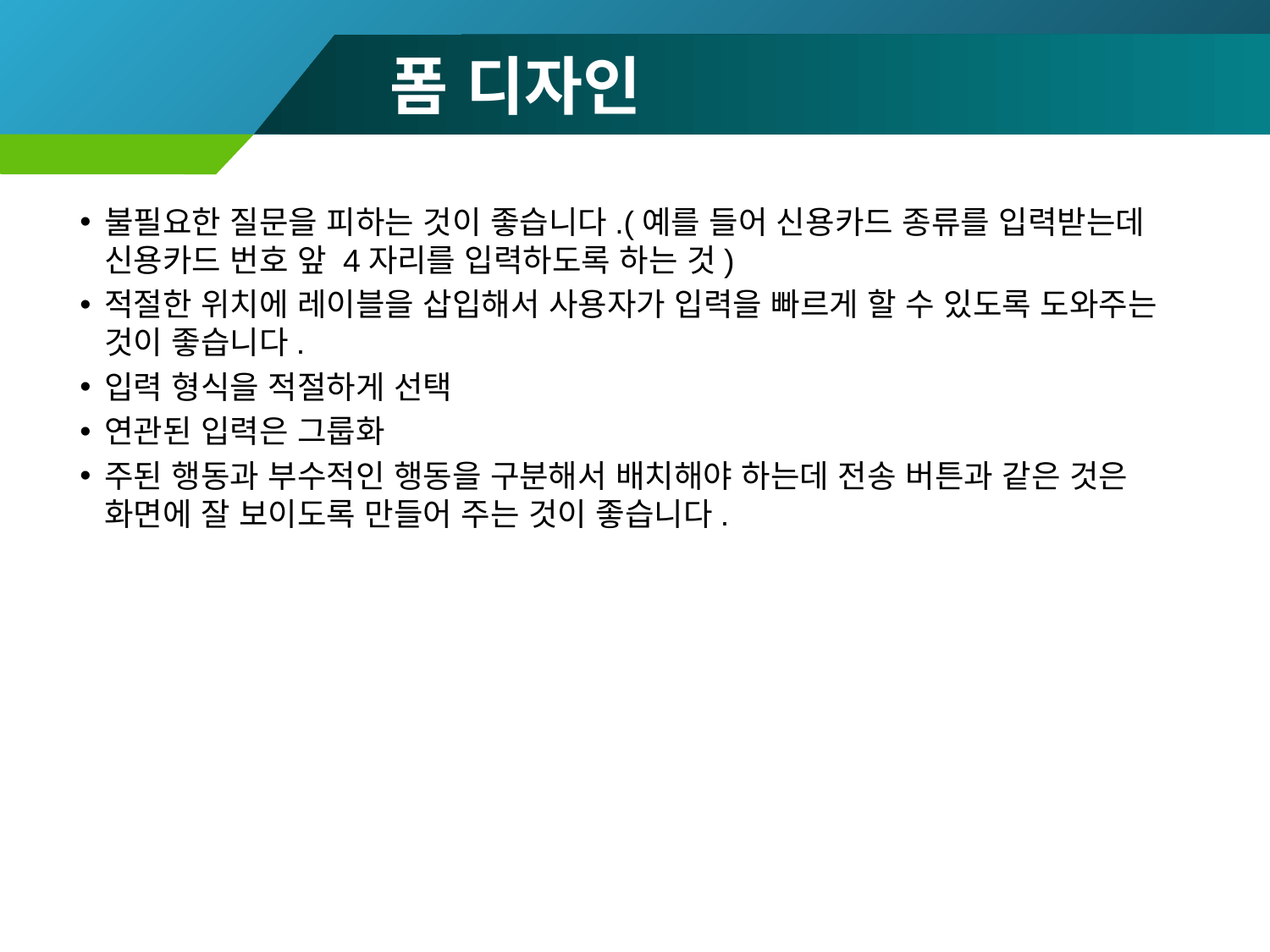

# 폼 디자인
불필요한 질문을 피하는 것이 좋습니다.(예를 들어 신용카드 종류를 입력받는데 신용카드 번호 앞 4자리를 입력하도록 하는 것)
적절한 위치에 레이블을 삽입해서 사용자가 입력을 빠르게 할 수 있도록 도와주는 것이 좋습니다.
입력 형식을 적절하게 선택
연관된 입력은 그룹화
주된 행동과 부수적인 행동을 구분해서 배치해야 하는데 전송 버튼과 같은 것은 화면에 잘 보이도록 만들어 주는 것이 좋습니다.